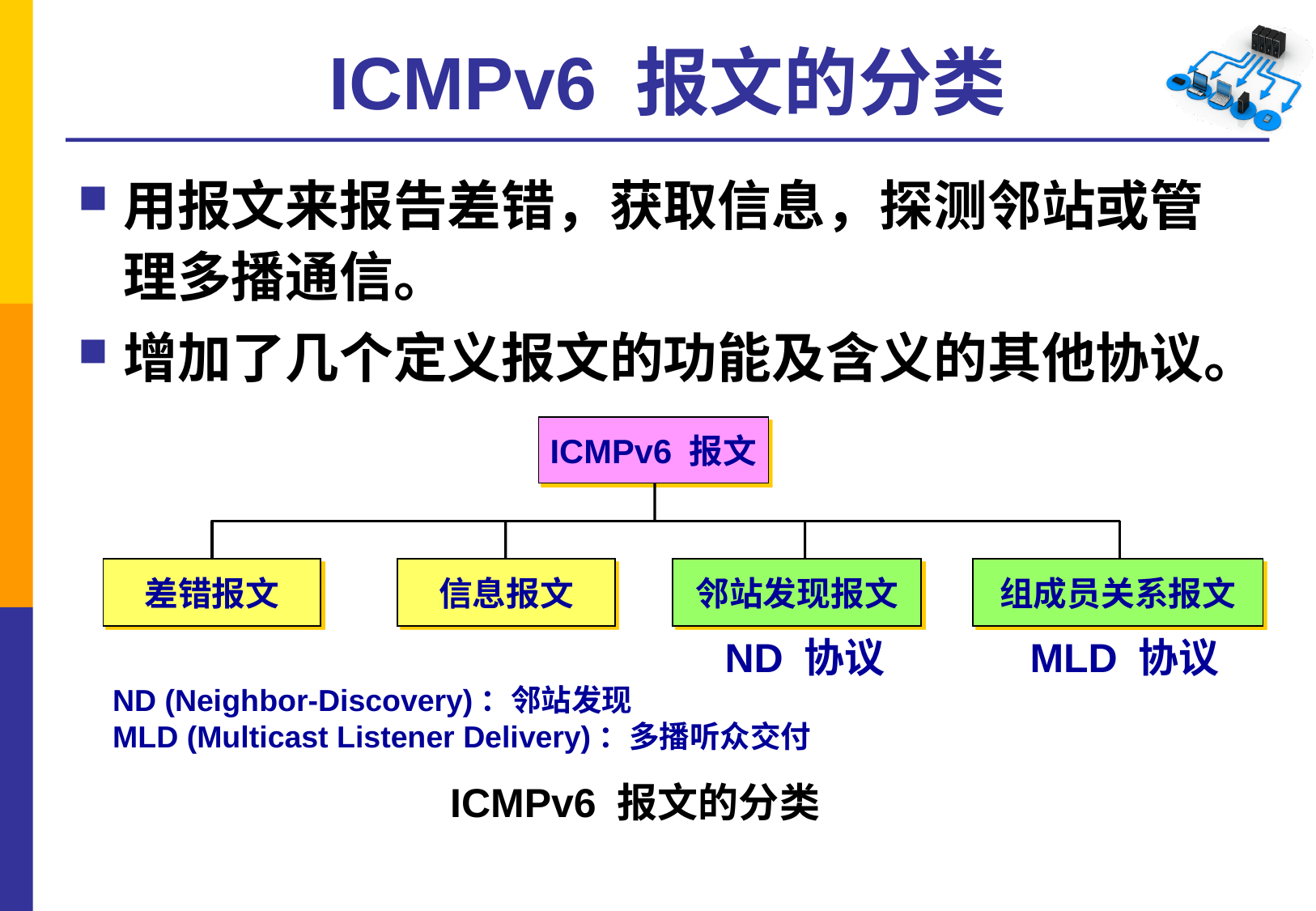

# ICMPv6 报文的分类
用报文来报告差错，获取信息，探测邻站或管理多播通信。
增加了几个定义报文的功能及含义的其他协议。
ICMPv6 报文

差错报文
信息报文
邻站发现报文
组成员关系报文
MLD 协议
ND 协议
ND (Neighbor-Discovery)：邻站发现
MLD (Multicast Listener Delivery)：多播听众交付
ICMPv6 报文的分类